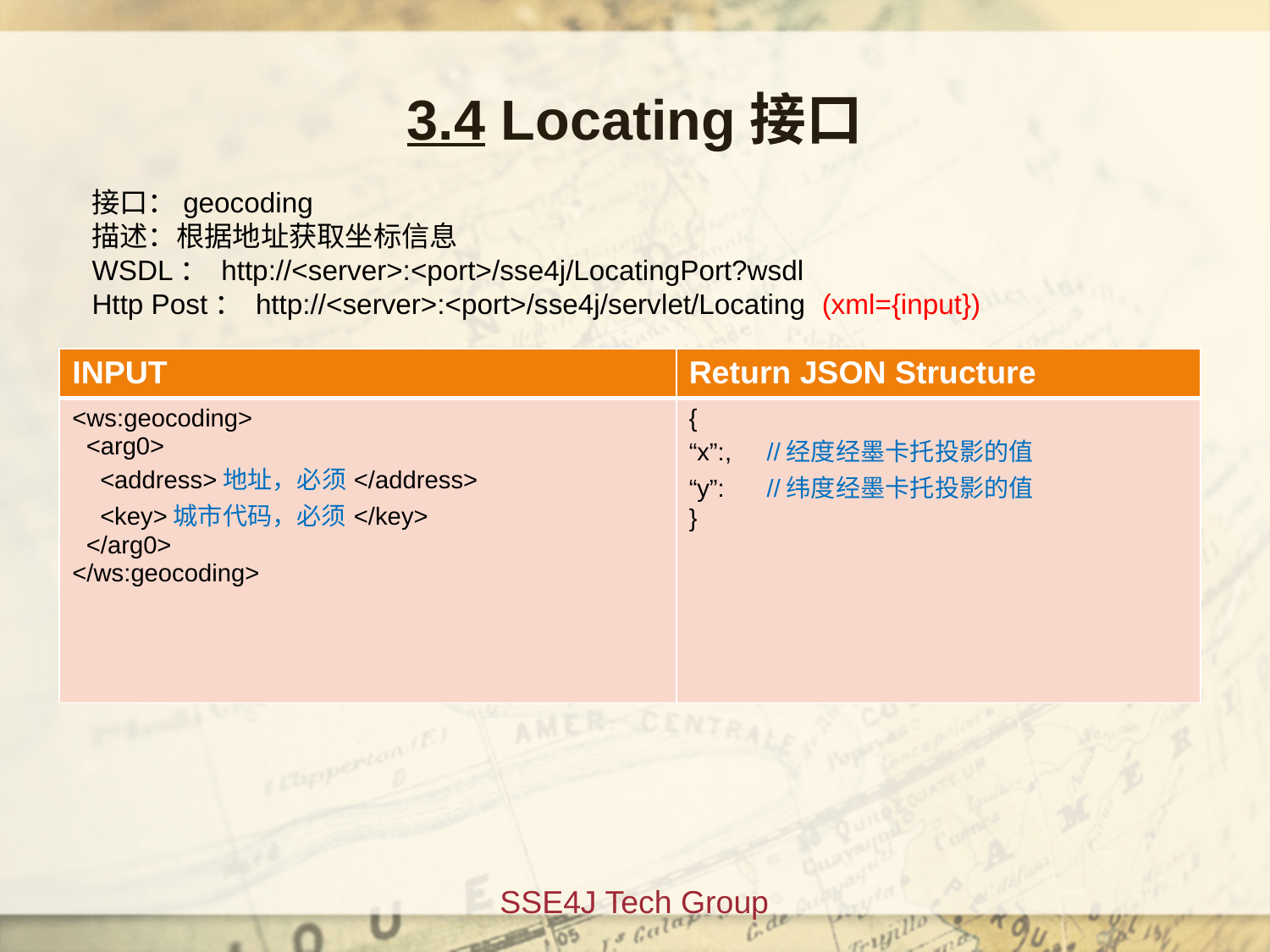

3.4 Locating接口
接口：geocoding
描述：根据地址获取坐标信息
WSDL： http://<server>:<port>/sse4j/LocatingPort?wsdl
Http Post： http://<server>:<port>/sse4j/servlet/Locating  (xml={input})
| INPUT | Return JSON Structure |
| --- | --- |
| <ws:geocoding> <arg0> <address>地址，必须</address> <key>城市代码，必须</key> </arg0> </ws:geocoding> | { “x”:, //经度经墨卡托投影的值 “y”: //纬度经墨卡托投影的值 } |